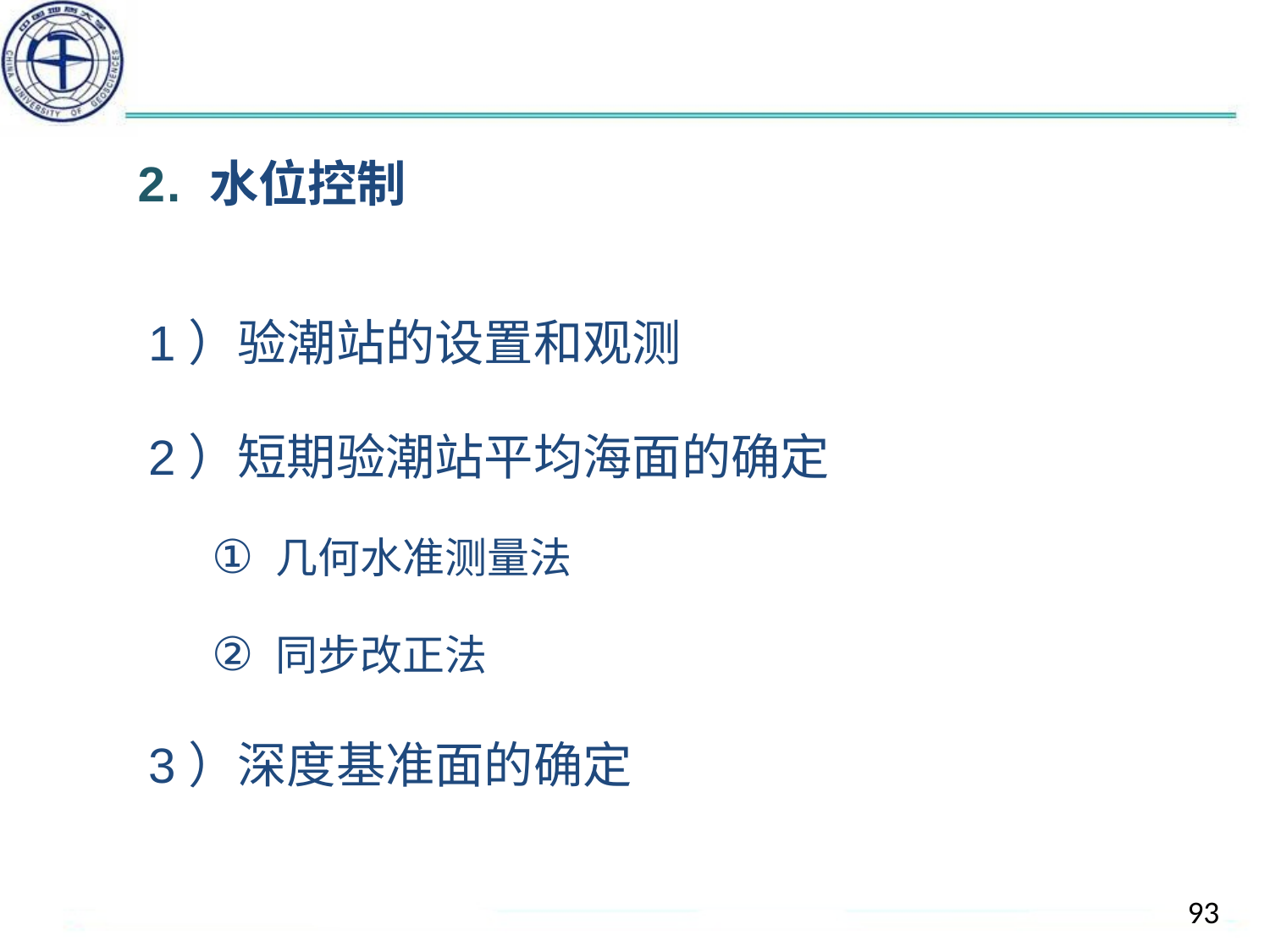

#
水位控制
1）验潮站的设置和观测
2）短期验潮站平均海面的确定
几何水准测量法
同步改正法
3）深度基准面的确定
93